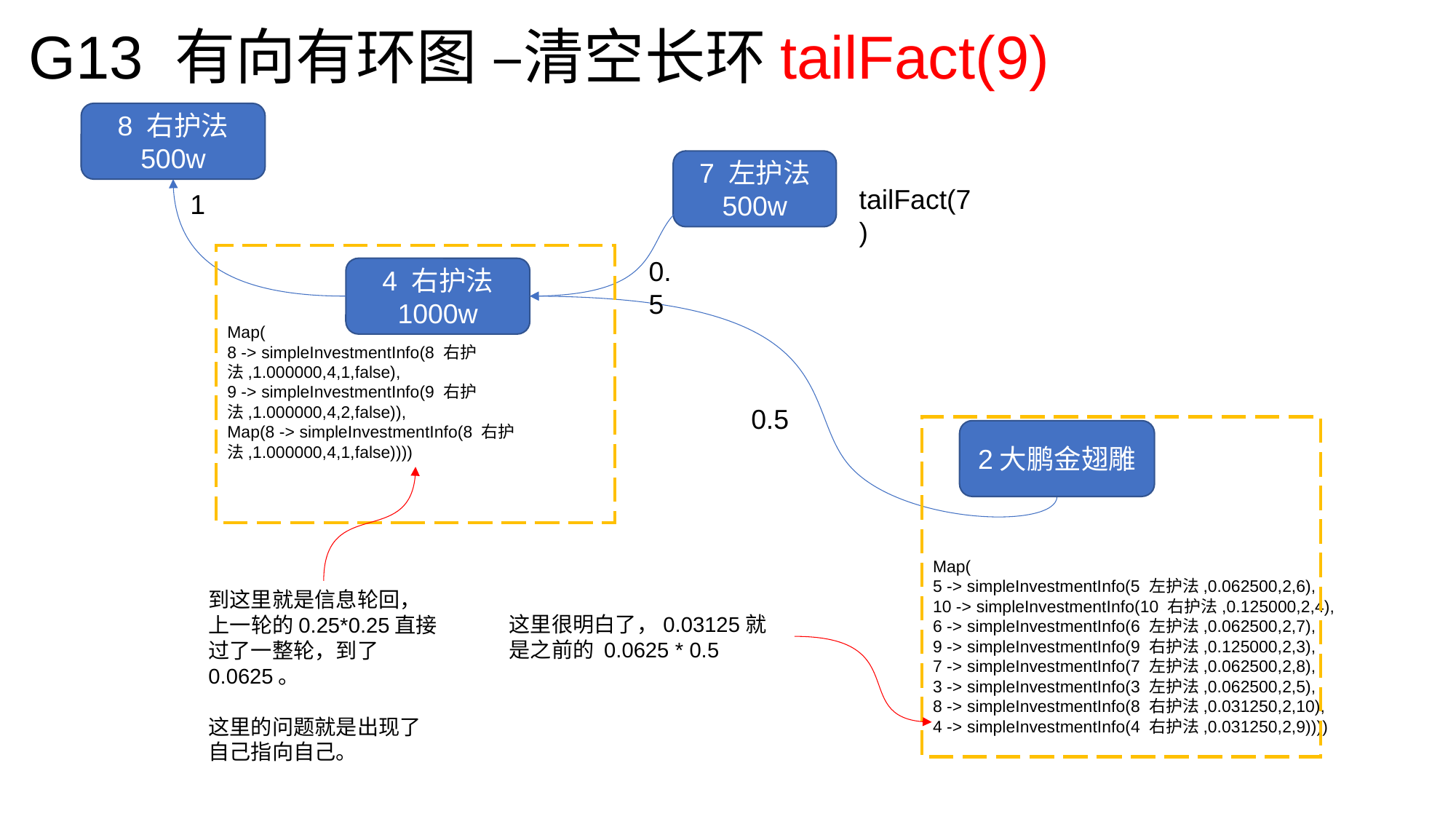

G13 有向有环图 –清空长环tailFact(9)

8 右护法
500w
7 左护法
500w
tailFact(7)
1

0.5
4 右护法
1000w
Map(
8 -> simpleInvestmentInfo(8 右护法,1.000000,4,1,false),
9 -> simpleInvestmentInfo(9 右护法,1.000000,4,2,false)),
Map(8 -> simpleInvestmentInfo(8 右护法,1.000000,4,1,false))))
0.5

2大鹏金翅雕
Map(
5 -> simpleInvestmentInfo(5 左护法,0.062500,2,6),
10 -> simpleInvestmentInfo(10 右护法,0.125000,2,4),
6 -> simpleInvestmentInfo(6 左护法,0.062500,2,7),
9 -> simpleInvestmentInfo(9 右护法,0.125000,2,3),
7 -> simpleInvestmentInfo(7 左护法,0.062500,2,8),
3 -> simpleInvestmentInfo(3 左护法,0.062500,2,5),
8 -> simpleInvestmentInfo(8 右护法,0.031250,2,10),
4 -> simpleInvestmentInfo(4 右护法,0.031250,2,9))))
到这里就是信息轮回，上一轮的0.25*0.25直接过了一整轮，到了0.0625。

这里的问题就是出现了自己指向自己。
这里很明白了，0.03125就是之前的 0.0625 * 0.5